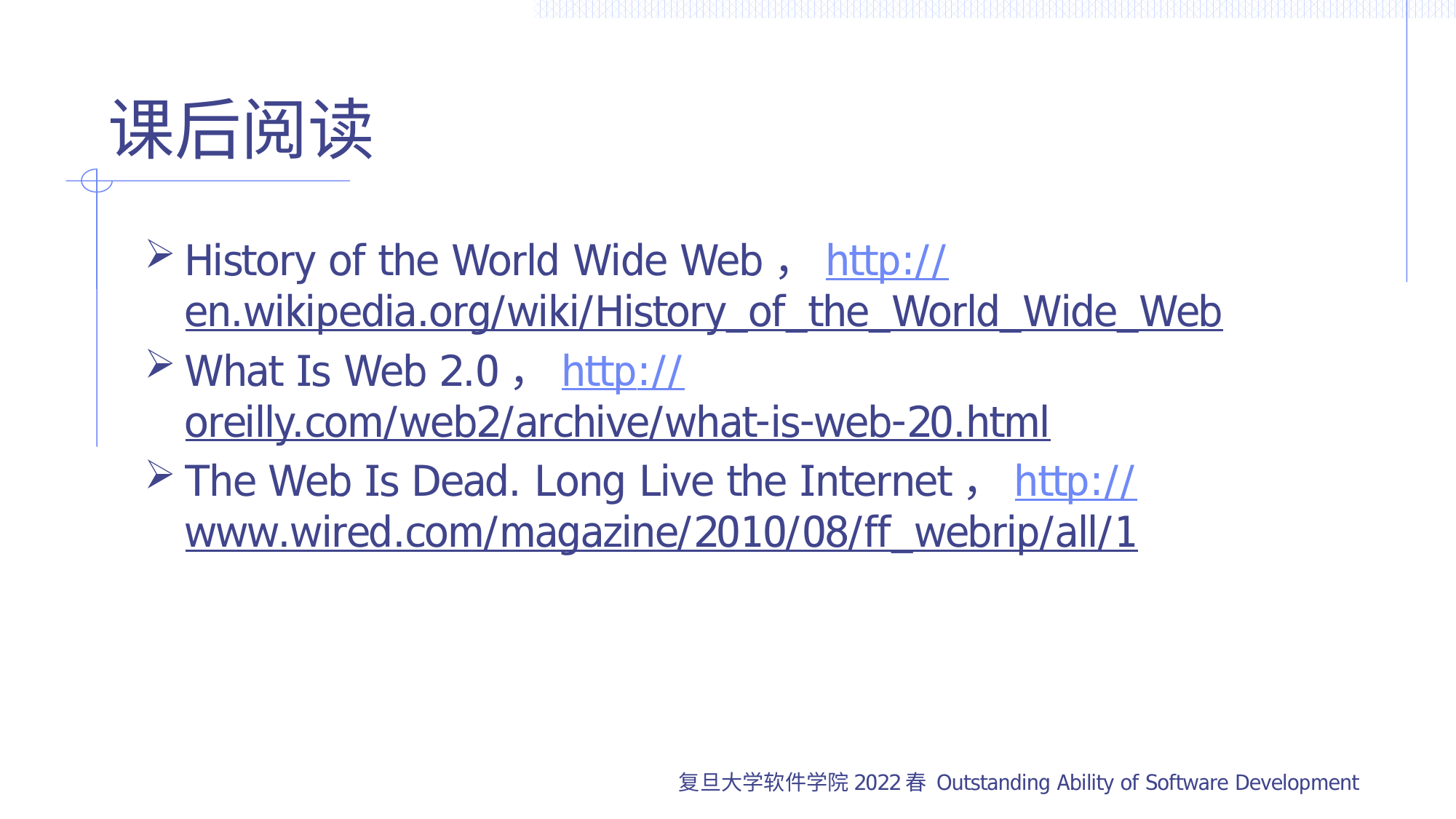

# 课后阅读
History of the World Wide Web，http://en.wikipedia.org/wiki/History_of_the_World_Wide_Web
What Is Web 2.0，http://oreilly.com/web2/archive/what-is-web-20.html
The Web Is Dead. Long Live the Internet，http://www.wired.com/magazine/2010/08/ff_webrip/all/1